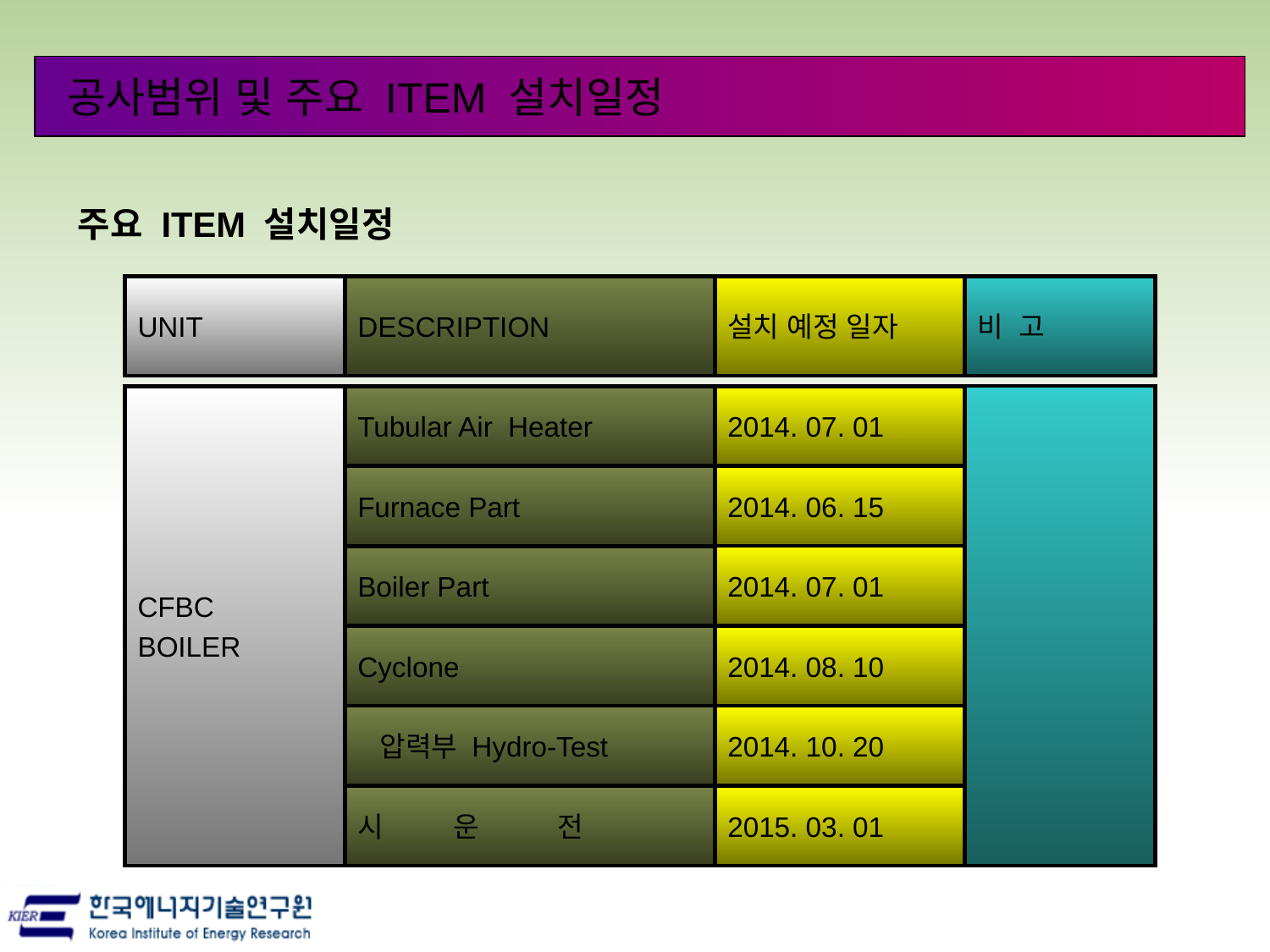

공사범위 및 주요 ITEM 설치일정

주요 ITEM 설치일정

UNIT
DESCRIPTION
설치 예정 일자
비  고

CFBC
BOILER
Tubular Air  Heater
2014. 07. 01
Furnace Part
2014. 06. 15
2014. 07. 01
Boiler Part
Cyclone
2014. 08. 10
  압력부 Hydro-Test
2014. 10. 20
시         운          전
2015. 03. 01